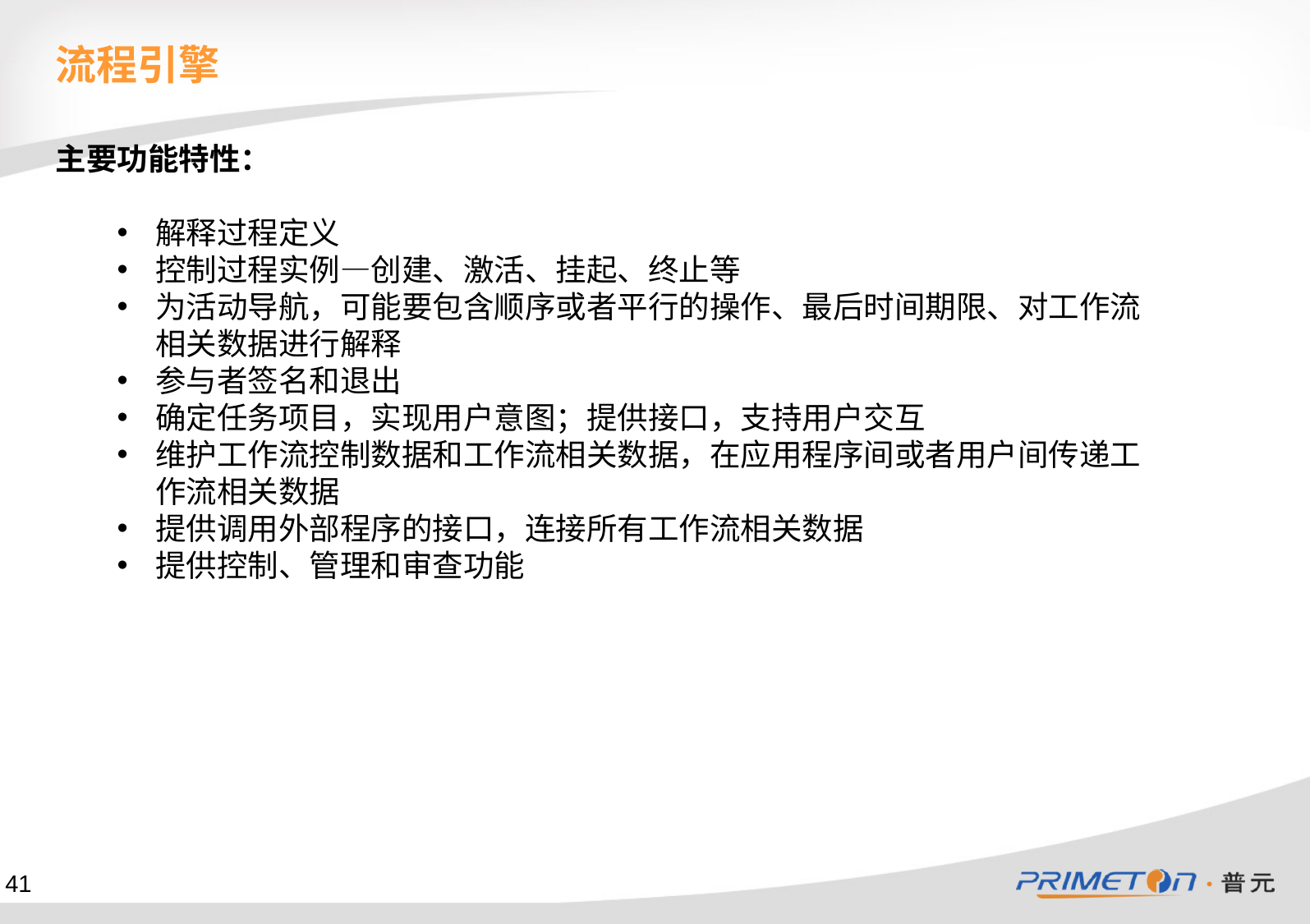

流程引擎
主要功能特性：

解释过程定义
控制过程实例—创建、激活、挂起、终止等
为活动导航，可能要包含顺序或者平行的操作、最后时间期限、对工作流相关数据进行解释
参与者签名和退出
确定任务项目，实现用户意图；提供接口，支持用户交互
维护工作流控制数据和工作流相关数据，在应用程序间或者用户间传递工作流相关数据
提供调用外部程序的接口，连接所有工作流相关数据
提供控制、管理和审查功能
41